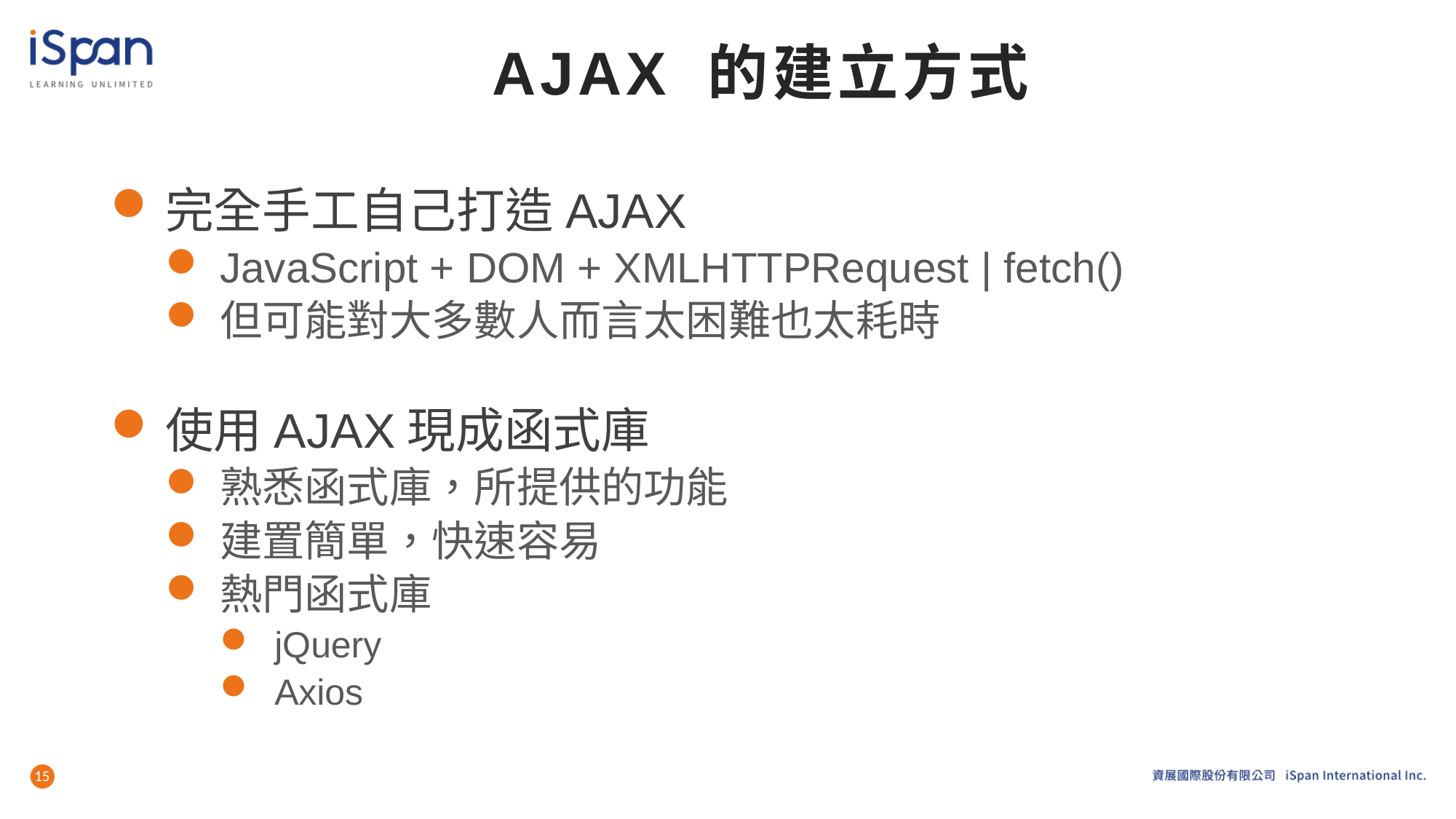

# AJAX 的建立方式
完全手工自己打造AJAX
JavaScript + DOM + XMLHTTPRequest | fetch()
但可能對大多數人而言太困難也太耗時
使用AJAX現成函式庫
熟悉函式庫，所提供的功能
建置簡單，快速容易
熱門函式庫
jQuery
Axios
15